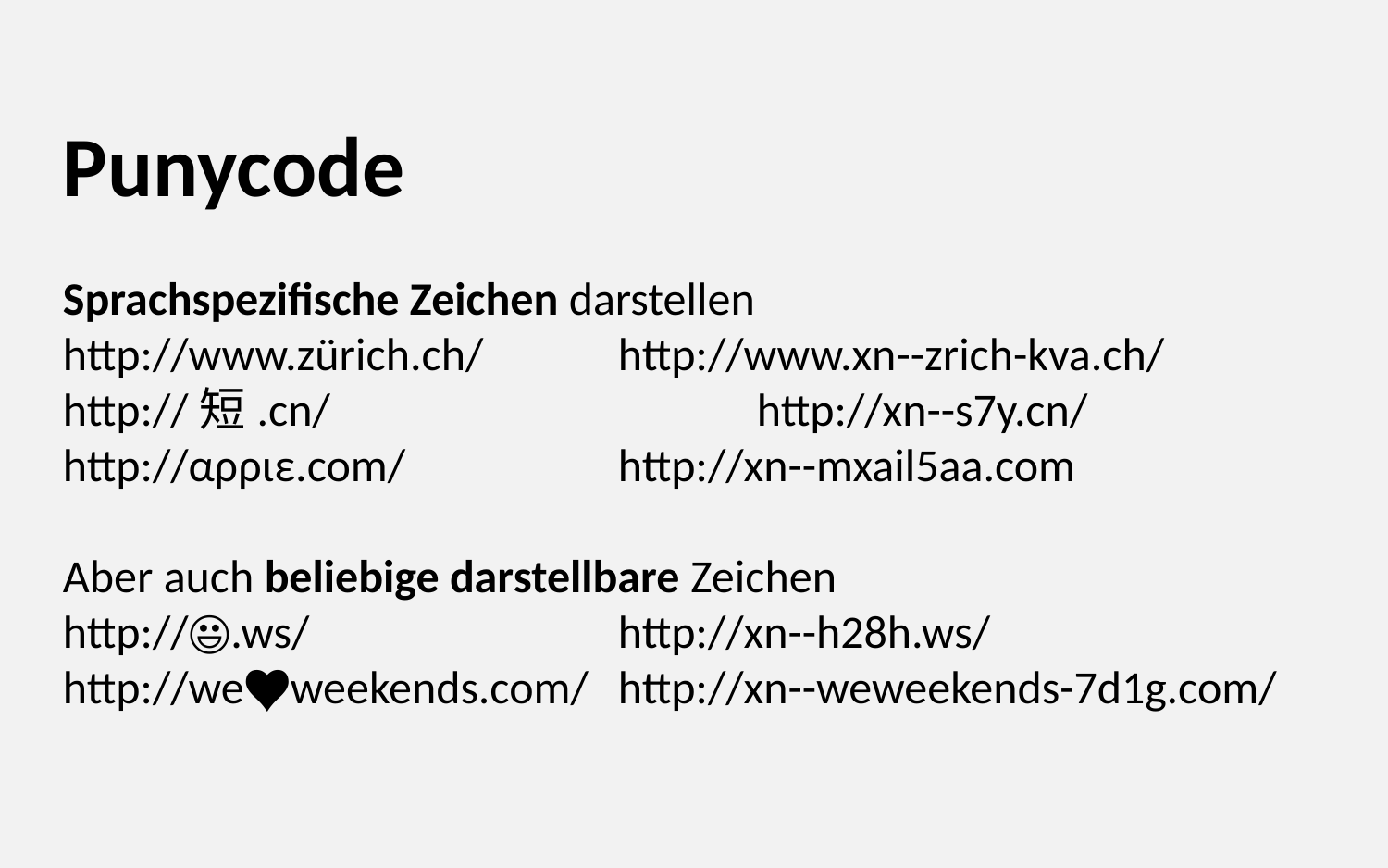

Punycode

Sprachspezifische Zeichen darstellen
http://www.zürich.ch/	http://www.xn--zrich-kva.ch/
http://短.cn/ 			http://xn--s7y.cn/
http://αρριε.com/		http://xn--mxail5aa.com

Aber auch beliebige darstellbare Zeichen
http://😃.ws/			http://xn--h28h.ws/
http://we♥weekends.com/	http://xn--weweekends-7d1g.com/